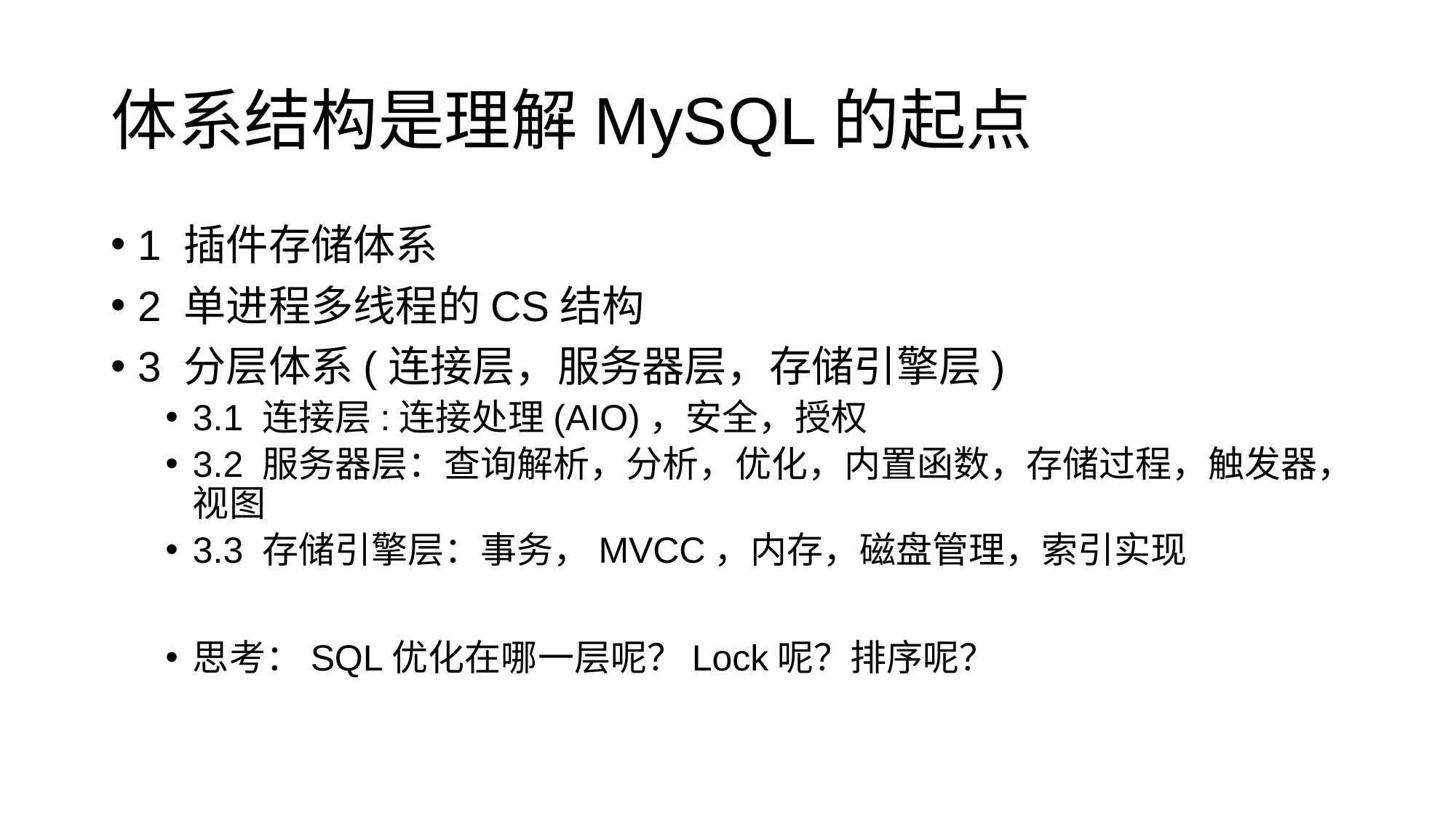

# 体系结构是理解MySQL的起点
1 插件存储体系
2 单进程多线程的CS结构
3 分层体系(连接层，服务器层，存储引擎层)
3.1 连接层:连接处理(AIO)，安全，授权
3.2 服务器层：查询解析，分析，优化，内置函数，存储过程，触发器，视图
3.3 存储引擎层：事务，MVCC，内存，磁盘管理，索引实现

思考：SQL优化在哪一层呢？Lock呢？排序呢？